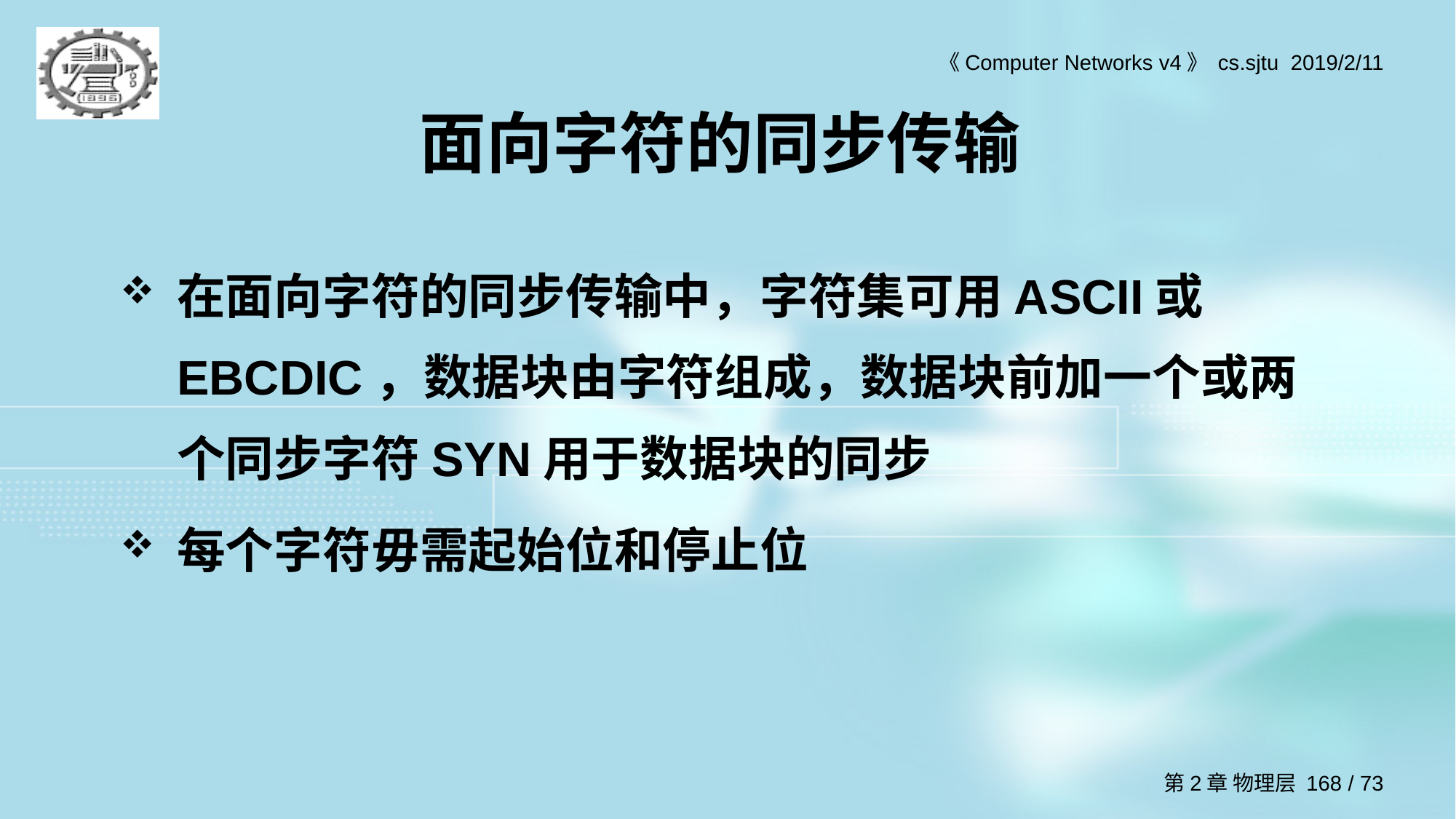

# 面向字符的同步传输
在面向字符的同步传输中，字符集可用ASCII或EBCDIC，数据块由字符组成，数据块前加一个或两个同步字符SYN用于数据块的同步
每个字符毋需起始位和停止位